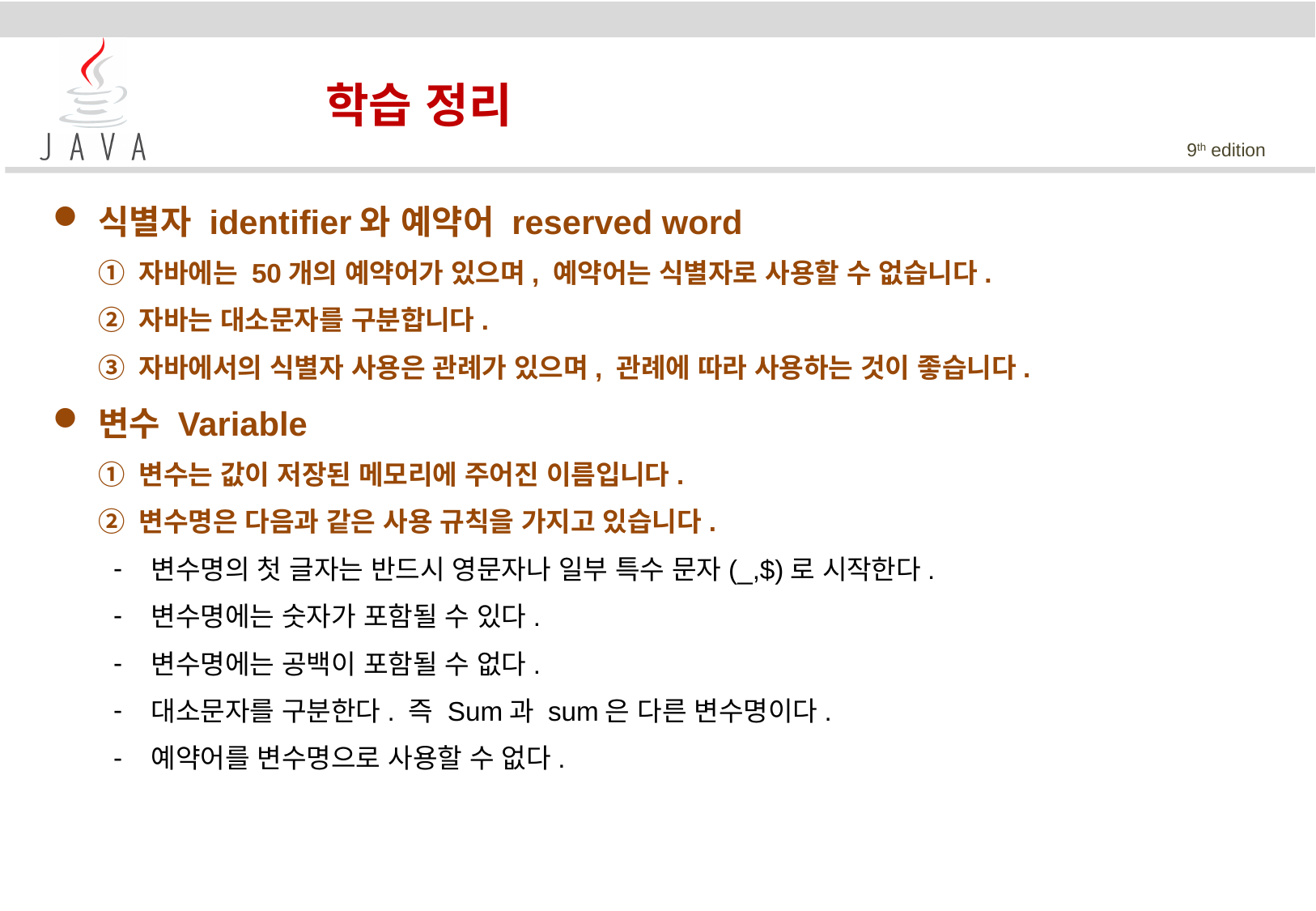

학습 정리
식별자 identifier와 예약어 reserved word
	① 자바에는 50개의 예약어가 있으며, 예약어는 식별자로 사용할 수 없습니다.
	② 자바는 대소문자를 구분합니다.
	③ 자바에서의 식별자 사용은 관례가 있으며, 관례에 따라 사용하는 것이 좋습니다.
변수 Variable
	① 변수는 값이 저장된 메모리에 주어진 이름입니다.
	② 변수명은 다음과 같은 사용 규칙을 가지고 있습니다.
변수명의 첫 글자는 반드시 영문자나 일부 특수 문자(_,$)로 시작한다.
변수명에는 숫자가 포함될 수 있다.
변수명에는 공백이 포함될 수 없다.
대소문자를 구분한다. 즉 Sum과 sum은 다른 변수명이다.
예약어를 변수명으로 사용할 수 없다.